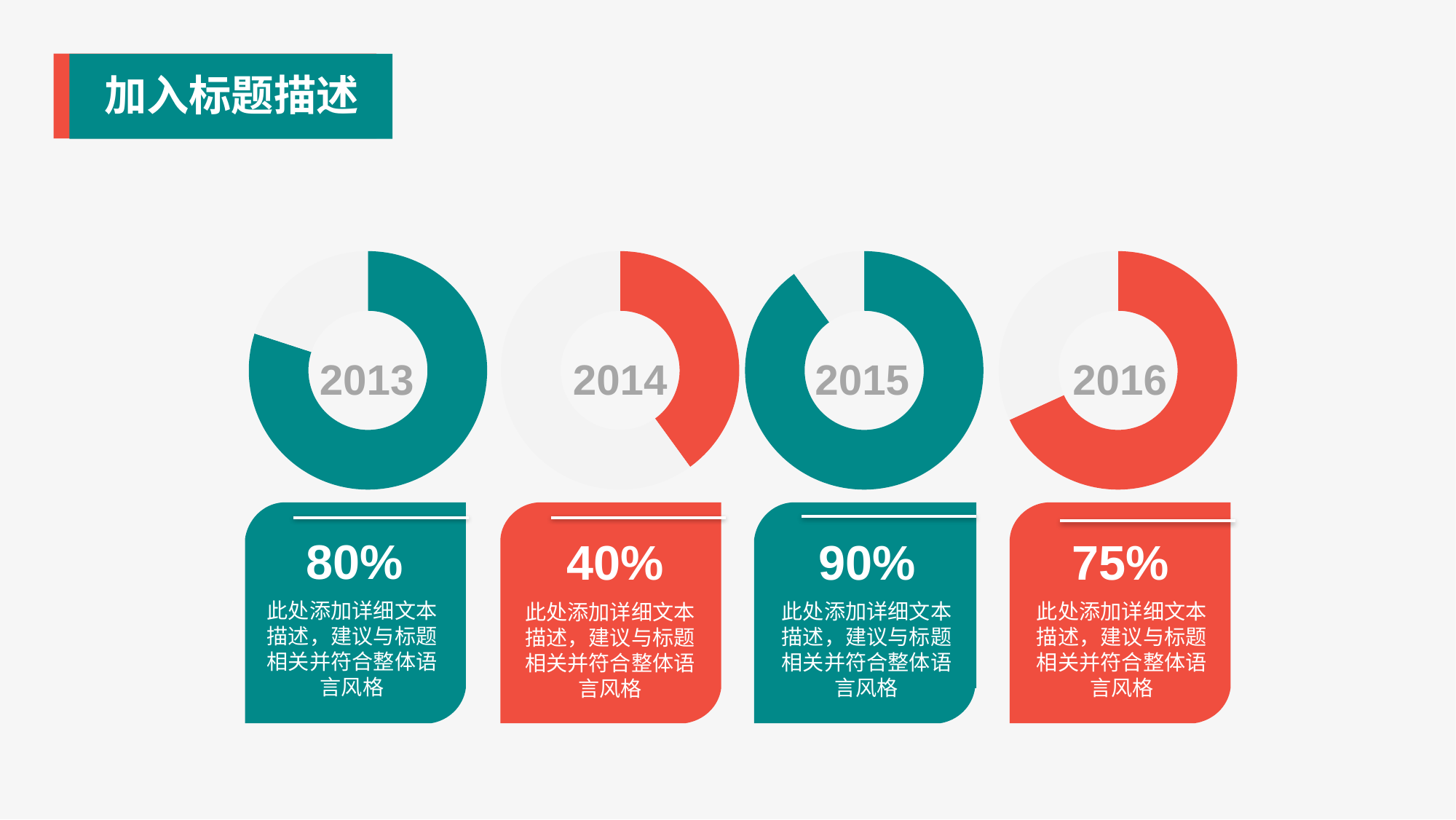

加入标题描述

### Chart

| Category | Series 1 |
|---|---|
| Category 1 | 8.0 |
|  | 2.0 |
| Category 3 | None |
| Category 4 | None |

### Chart

| Category | Series 1 |
|---|---|
| Category 1 | 4.0 |
| Category 2 | 6.0 |
| Category 3 | None |
| Category 4 | None |

### Chart

| Category | Series 1 |
|---|---|
| Category 1 | 9.0 |
| Category 2 | 1.0 |
| Category 3 | None |
| Category 4 | None |

### Chart

| Category | Series 1 |
|---|---|
| Category 1 | 7.5 |
| Category 2 | 3.5 |
| Category 3 | None |
| Category 4 | None |
2013
2014
2015
2016

80%
90%
40%
75%
此处添加详细文本描述，建议与标题相关并符合整体语言风格
此处添加详细文本描述，建议与标题相关并符合整体语言风格
此处添加详细文本描述，建议与标题相关并符合整体语言风格
此处添加详细文本描述，建议与标题相关并符合整体语言风格